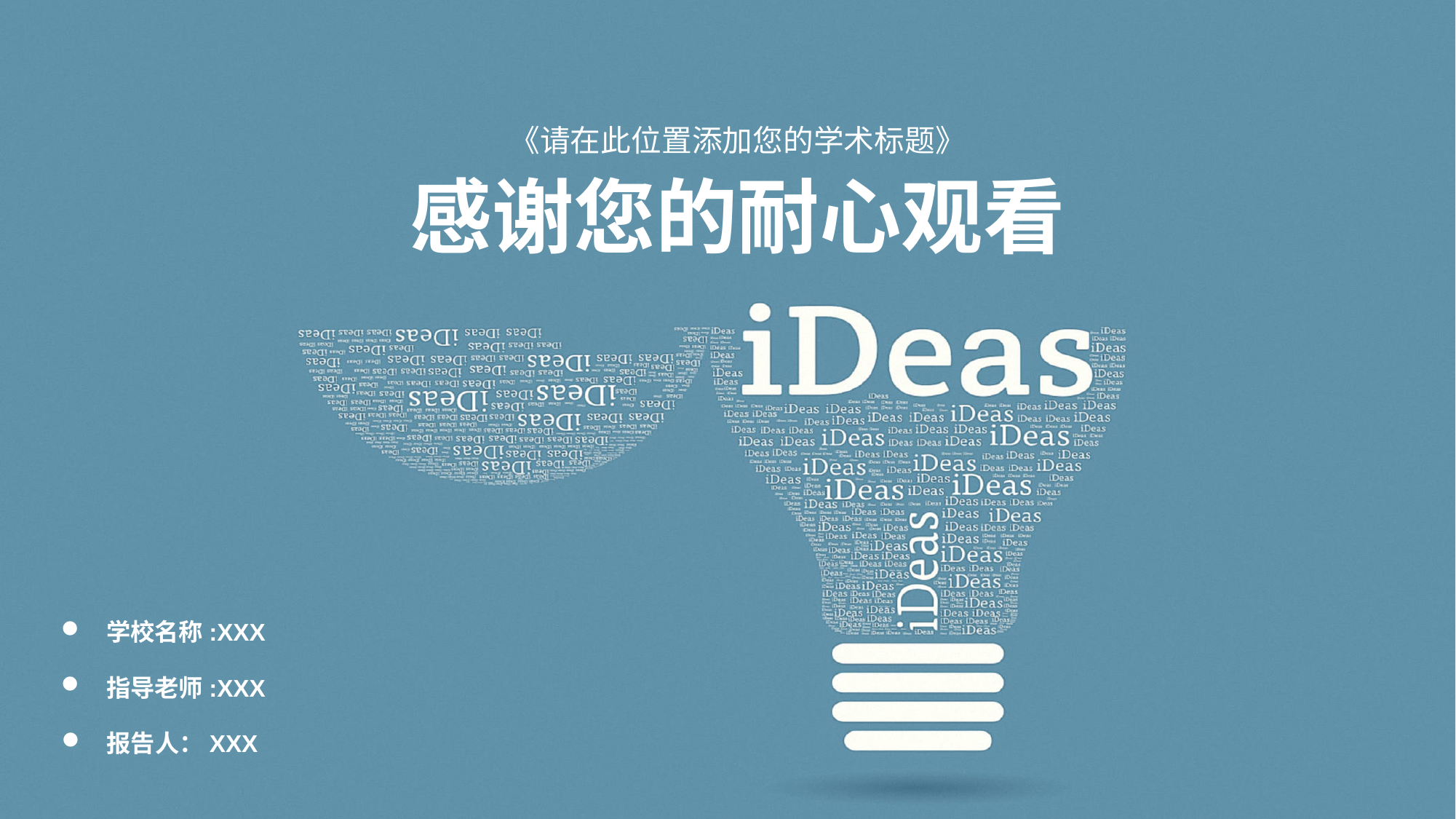

《请在此位置添加您的学术标题》
感谢您的耐心观看
学校名称:XXX
指导老师:XXX
报告人：XXX